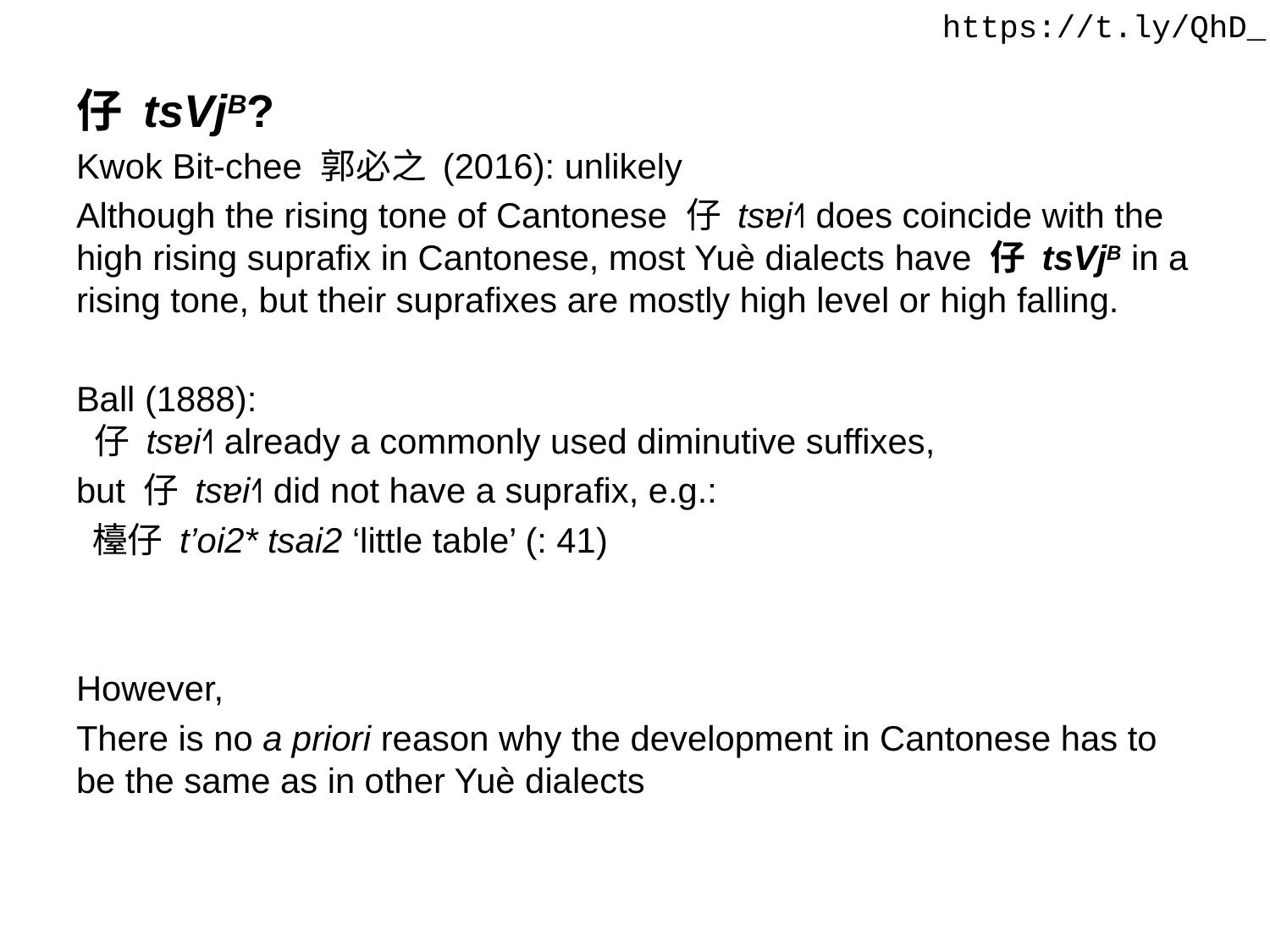

https://t.ly/QhD_
仔 tsVjB?
Kwok Bit-chee 郭必之 (2016): unlikely
Although the rising tone of Cantonese 仔 tsɐi˧˥ does coincide with the high rising suprafix in Cantonese, most Yuè dialects have 仔 tsVjB in a rising tone, but their suprafixes are mostly high level or high falling.

Ball (1888):
 仔 tsɐi˧˥ already a commonly used diminutive suffixes,
but 仔 tsɐi˧˥ did not have a suprafix, e.g.:
 檯仔 t’oi2* tsai2 ‘little table’ (: 41)

However,
There is no a priori reason why the development in Cantonese has to be the same as in other Yuè dialects